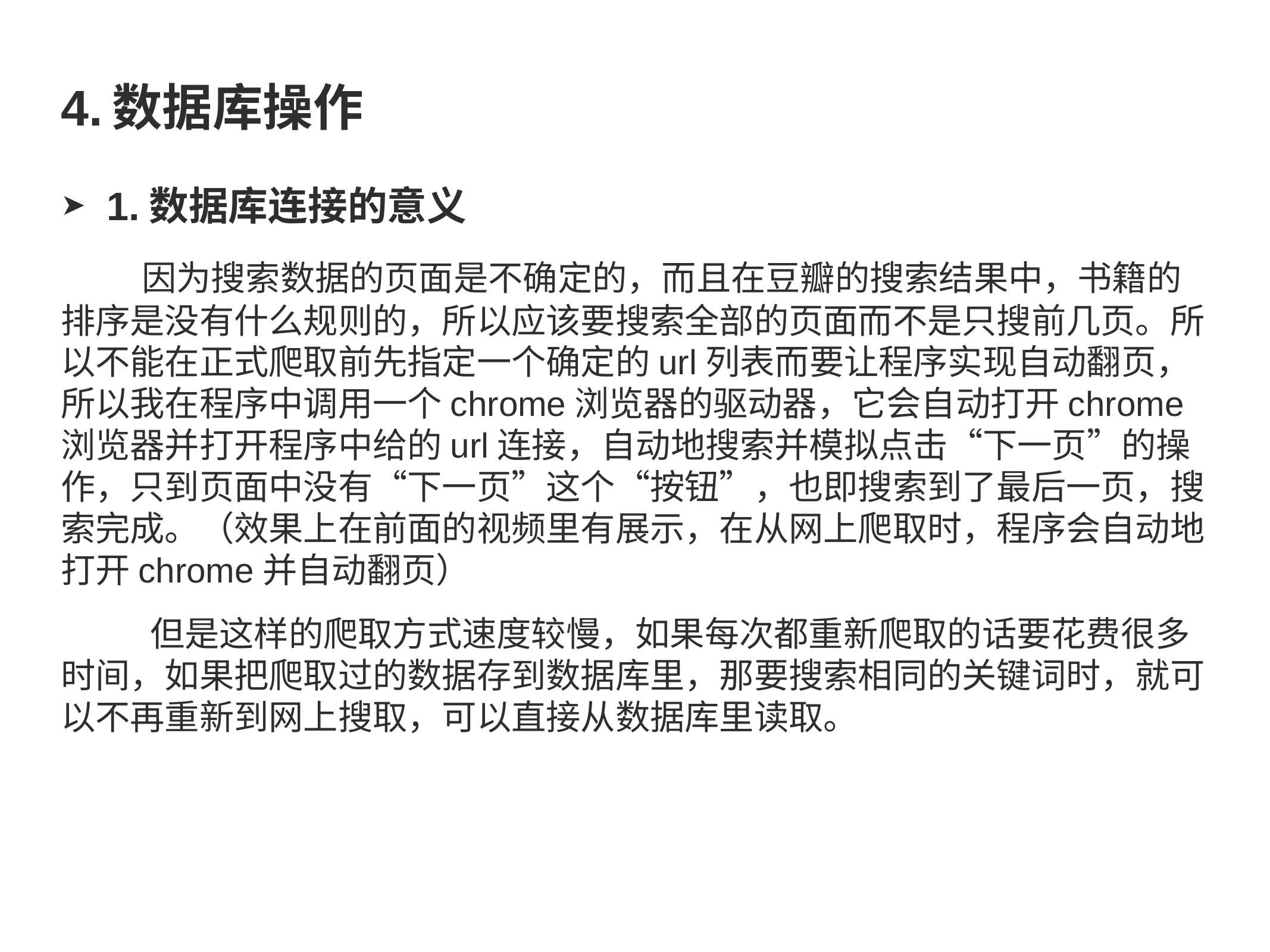

# 4.数据库操作

1.数据库连接的意义
        因为搜索数据的页面是不确定的，而且在豆瓣的搜索结果中，书籍的排序是没有什么规则的，所以应该要搜索全部的页面而不是只搜前几页。所以不能在正式爬取前先指定一个确定的url列表而要让程序实现自动翻页，所以我在程序中调用一个chrome浏览器的驱动器，它会自动打开chrome浏览器并打开程序中给的url连接，自动地搜索并模拟点击“下一页”的操作，只到页面中没有“下一页”这个“按钮”，也即搜索到了最后一页，搜索完成。（效果上在前面的视频里有展示，在从网上爬取时，程序会自动地打开chrome并自动翻页）
	但是这样的爬取方式速度较慢，如果每次都重新爬取的话要花费很多时间，如果把爬取过的数据存到数据库里，那要搜索相同的关键词时，就可以不再重新到网上搜取，可以直接从数据库里读取。